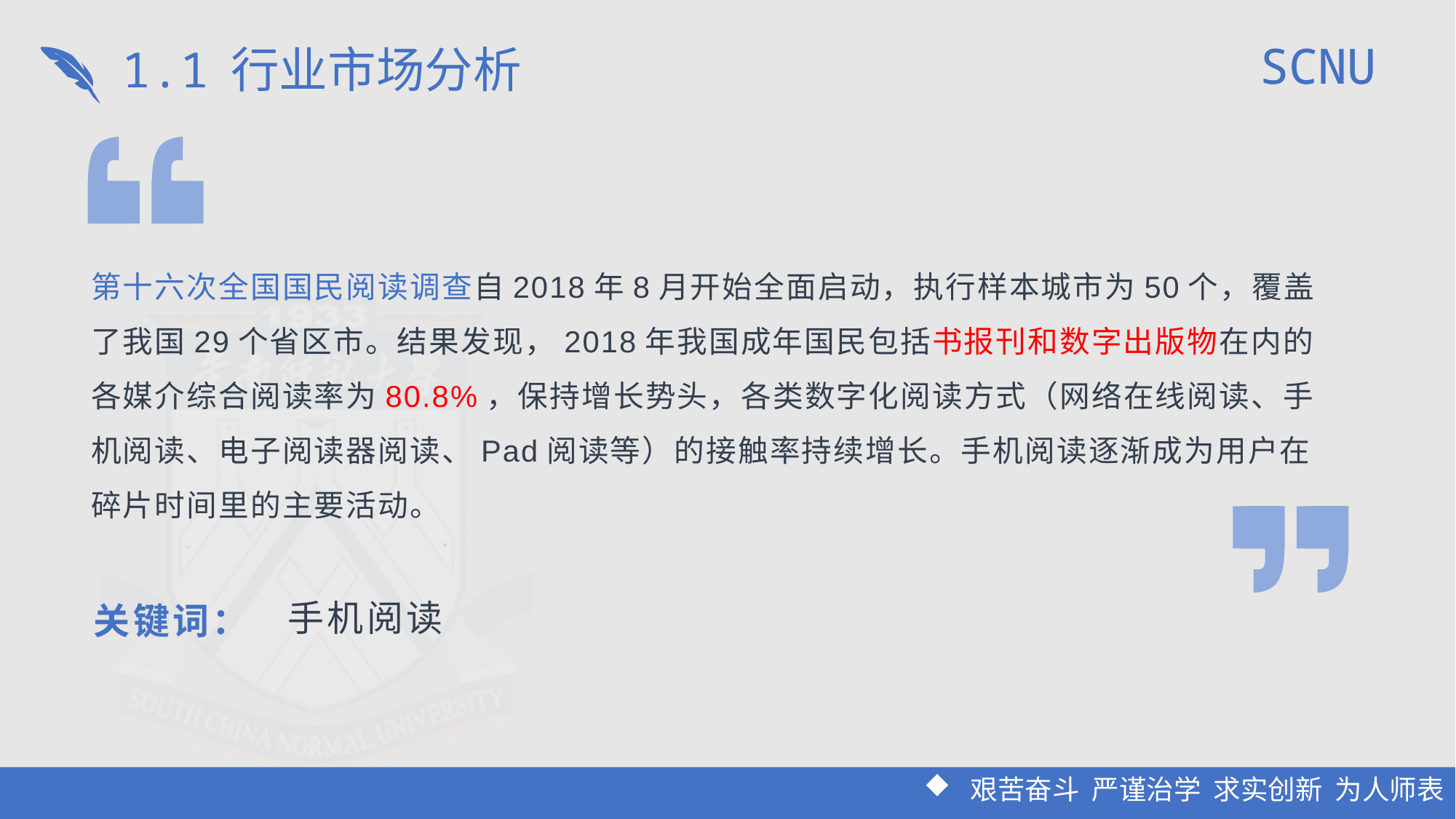

1.1	行业市场分析

第十六次全国国民阅读调查自2018年8月开始全面启动，执行样本城市为50个，覆盖了我国29个省区市。结果发现，2018年我国成年国民包括书报刊和数字出版物在内的各媒介综合阅读率为80.8%，保持增长势头，各类数字化阅读方式（网络在线阅读、手机阅读、电子阅读器阅读、Pad阅读等）的接触率持续增长。手机阅读逐渐成为用户在碎片时间里的主要活动。

手机阅读
关键词：